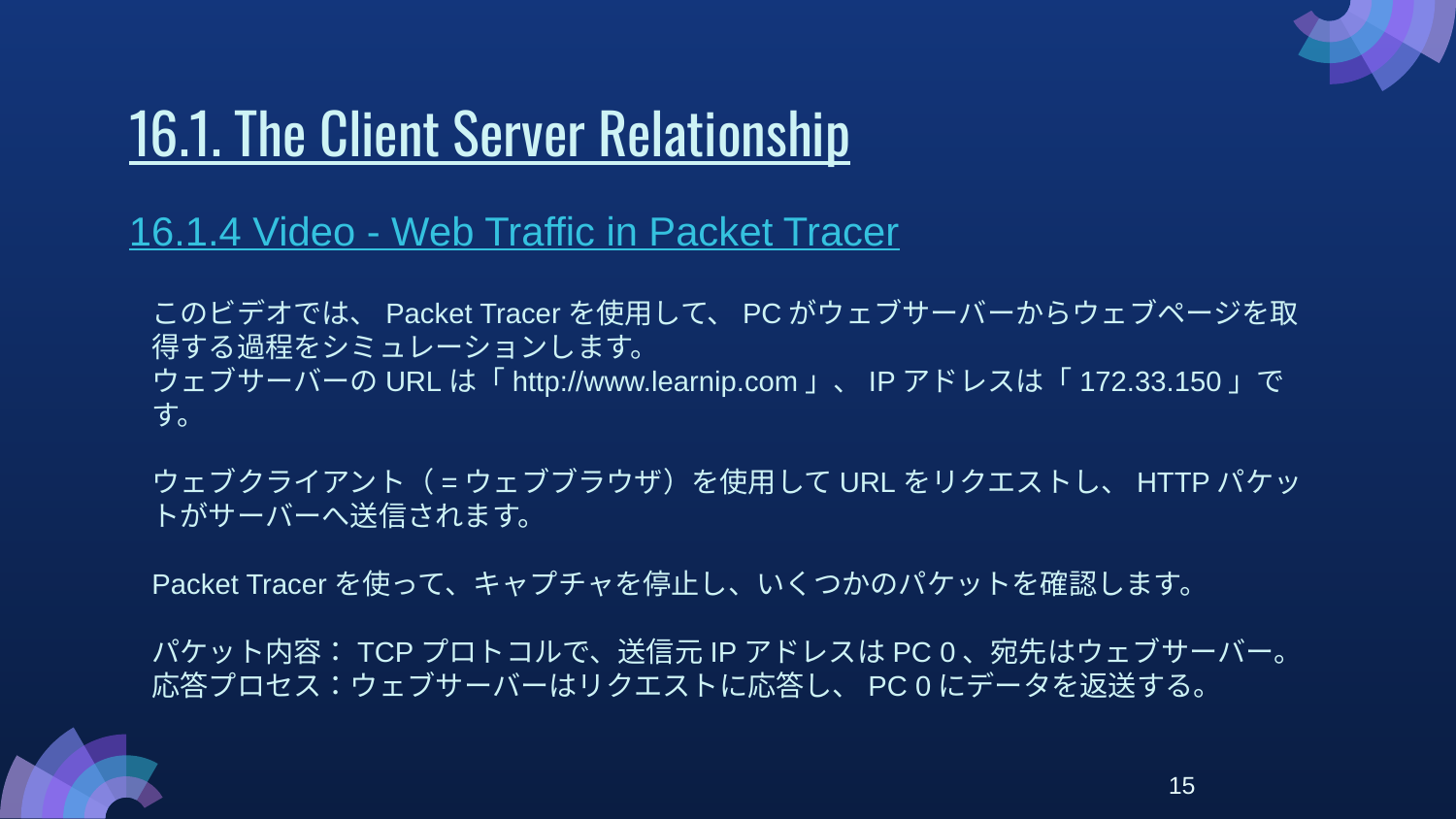

# 16.1. The Client Server Relationship
16.1.4 Video - Web Traffic in Packet Tracer
このビデオでは、Packet Tracerを使用して、PCがウェブサーバーからウェブページを取得する過程をシミュレーションします。
ウェブサーバーのURLは「http://www.learnip.com」、IPアドレスは「172.33.150」です。

ウェブクライアント（=ウェブブラウザ）を使用してURLをリクエストし、HTTPパケットがサーバーへ送信されます。

Packet Tracerを使って、キャプチャを停止し、いくつかのパケットを確認します。

パケット内容：TCPプロトコルで、送信元IPアドレスはPC 0、宛先はウェブサーバー。
応答プロセス：ウェブサーバーはリクエストに応答し、PC 0にデータを返送する。

15